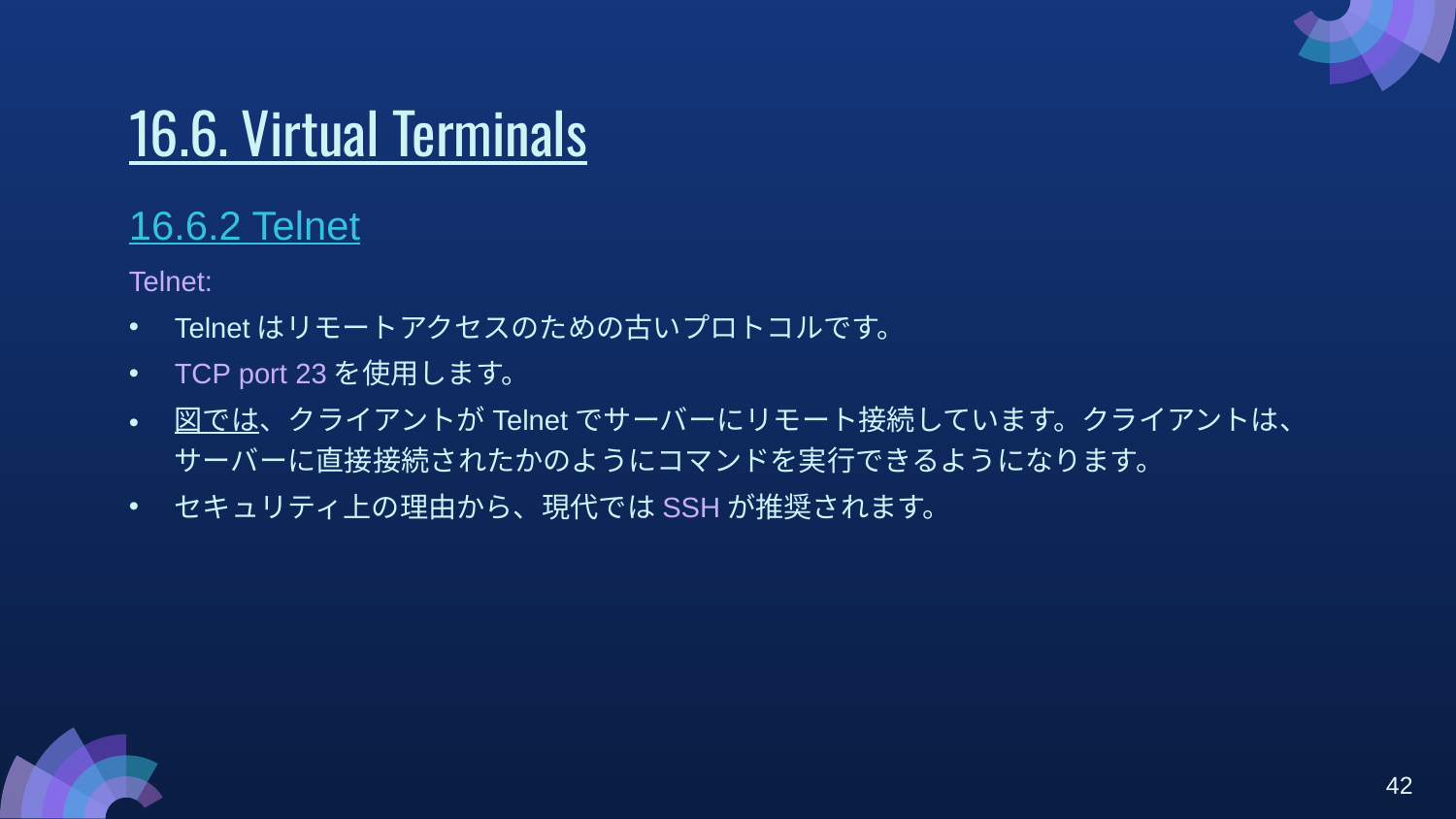

# 16.6. Virtual Terminals
16.6.2 Telnet
Telnet:
Telnetはリモートアクセスのための古いプロトコルです。
TCP port 23を使用します。
図では、クライアントがTelnetでサーバーにリモート接続しています。クライアントは、サーバーに直接接続されたかのようにコマンドを実行できるようになります。
セキュリティ上の理由から、現代ではSSHが推奨されます。
42